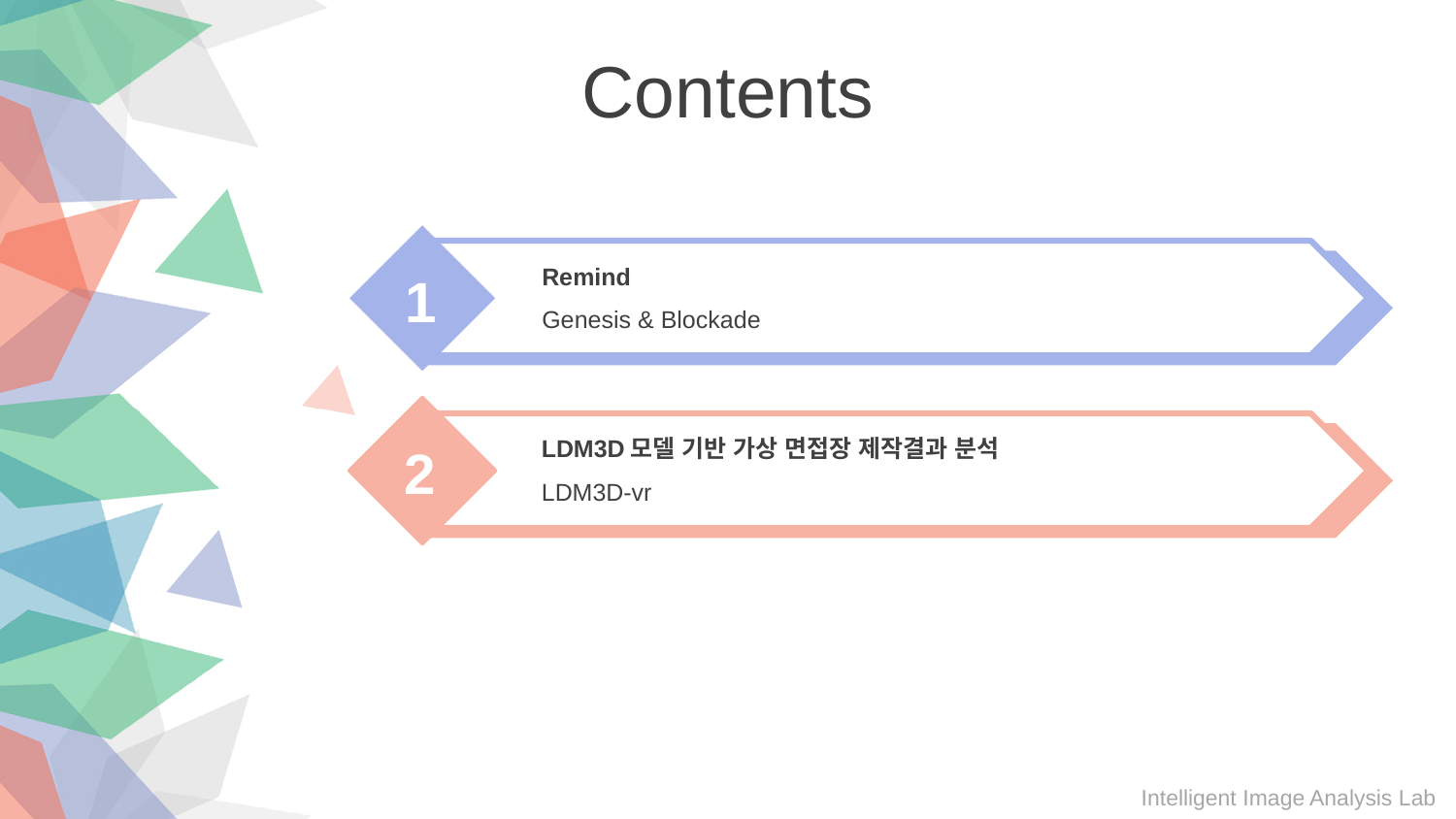

Contents

Remind
Genesis & Blockade
1

LDM3D모델 기반 가상 면접장 제작결과 분석
LDM3D-vr
2
4